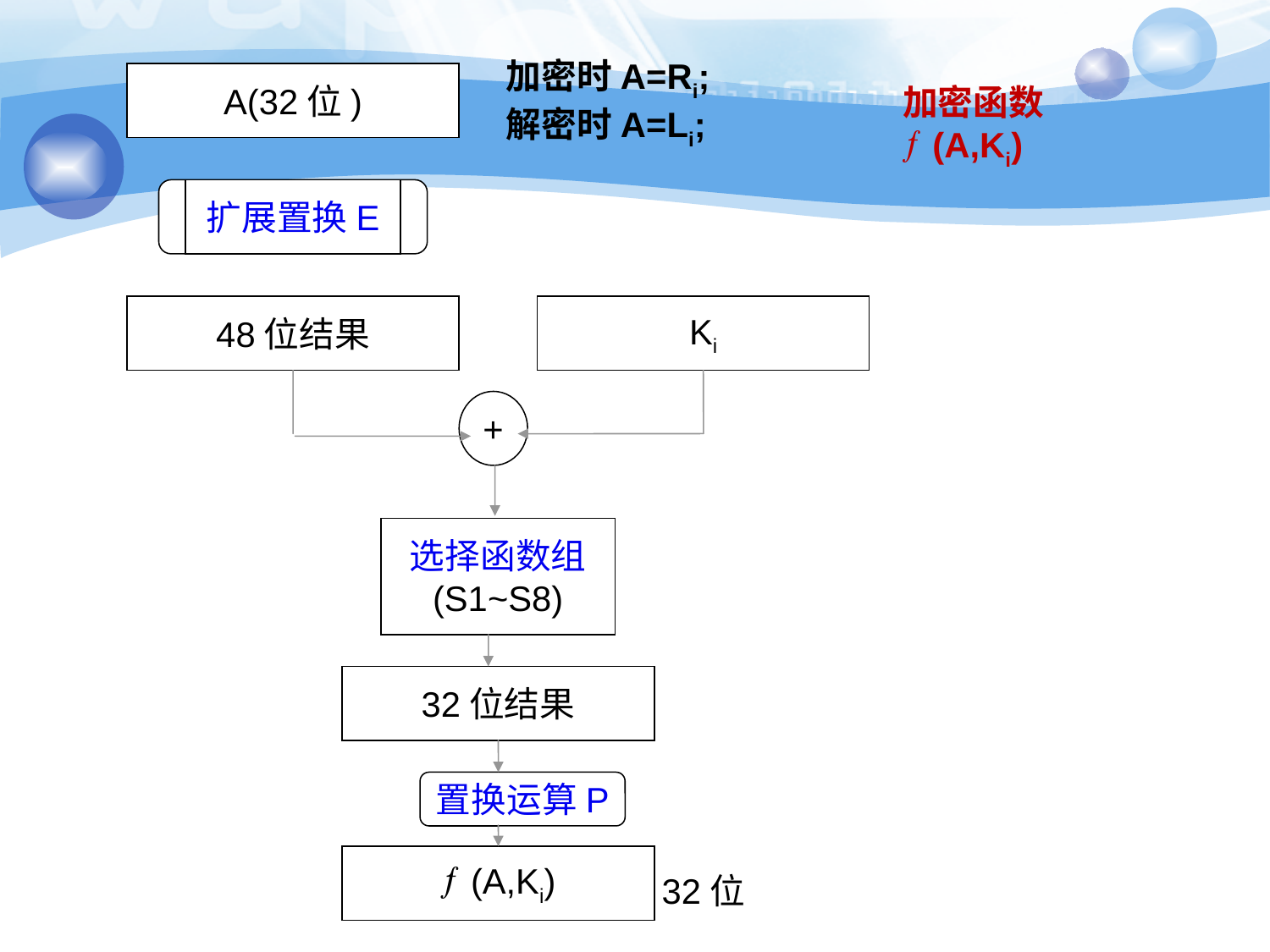

加密时A=Ri;
解密时A=Li;
A(32位)
加密函数
(A,Ki)

扩展置换E
48位结果
Ki

+

选择函数组
(S1~S8)

32位结果

置换运算P

(A,Ki)

32位